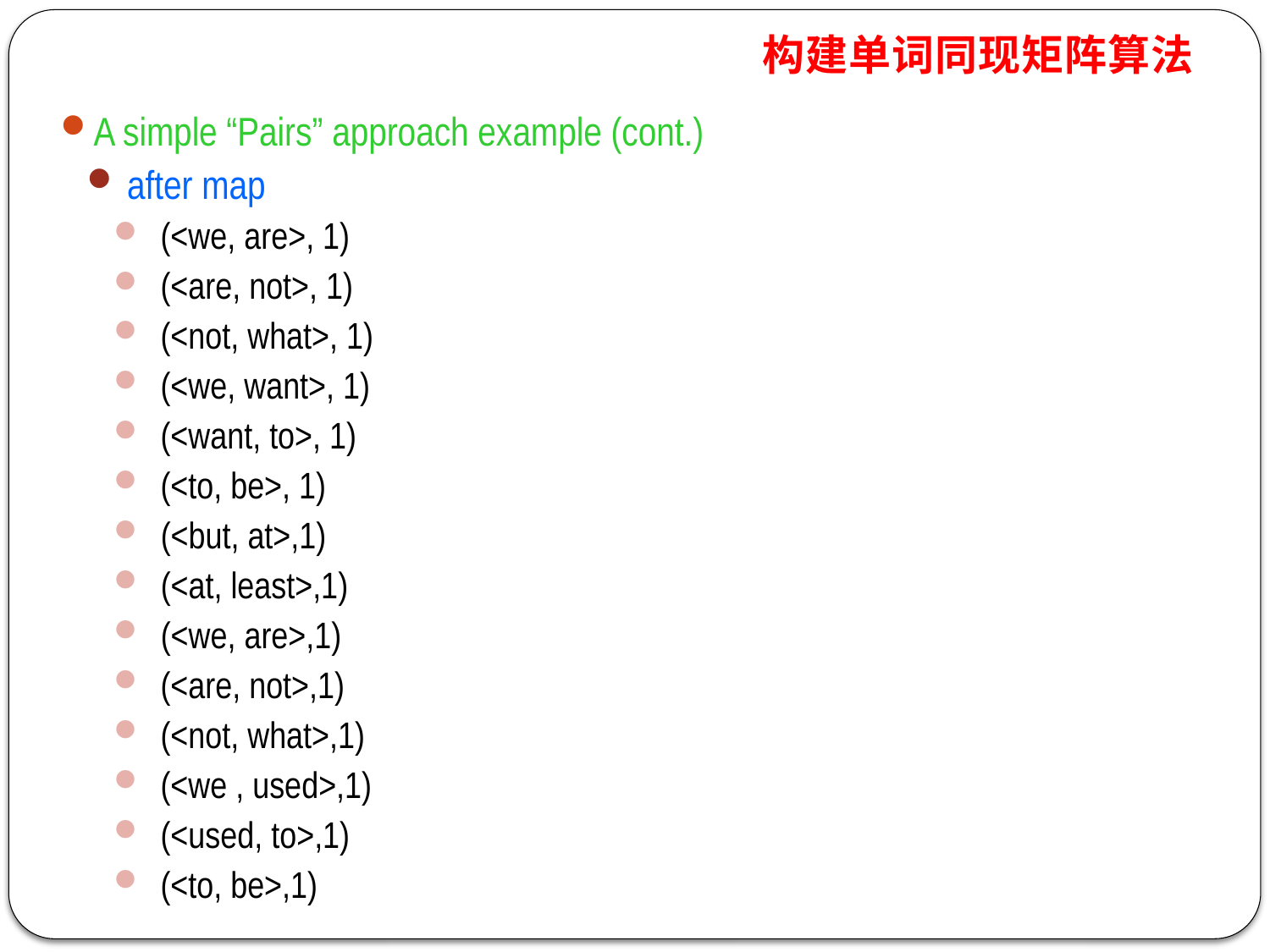

构建单词同现矩阵算法
A simple “Pairs” approach example (cont.)
after map
(<we, are>, 1)
(<are, not>, 1)
(<not, what>, 1)
(<we, want>, 1)
(<want, to>, 1)
(<to, be>, 1)
(<but, at>,1)
(<at, least>,1)
(<we, are>,1)
(<are, not>,1)
(<not, what>,1)
(<we , used>,1)
(<used, to>,1)
(<to, be>,1)